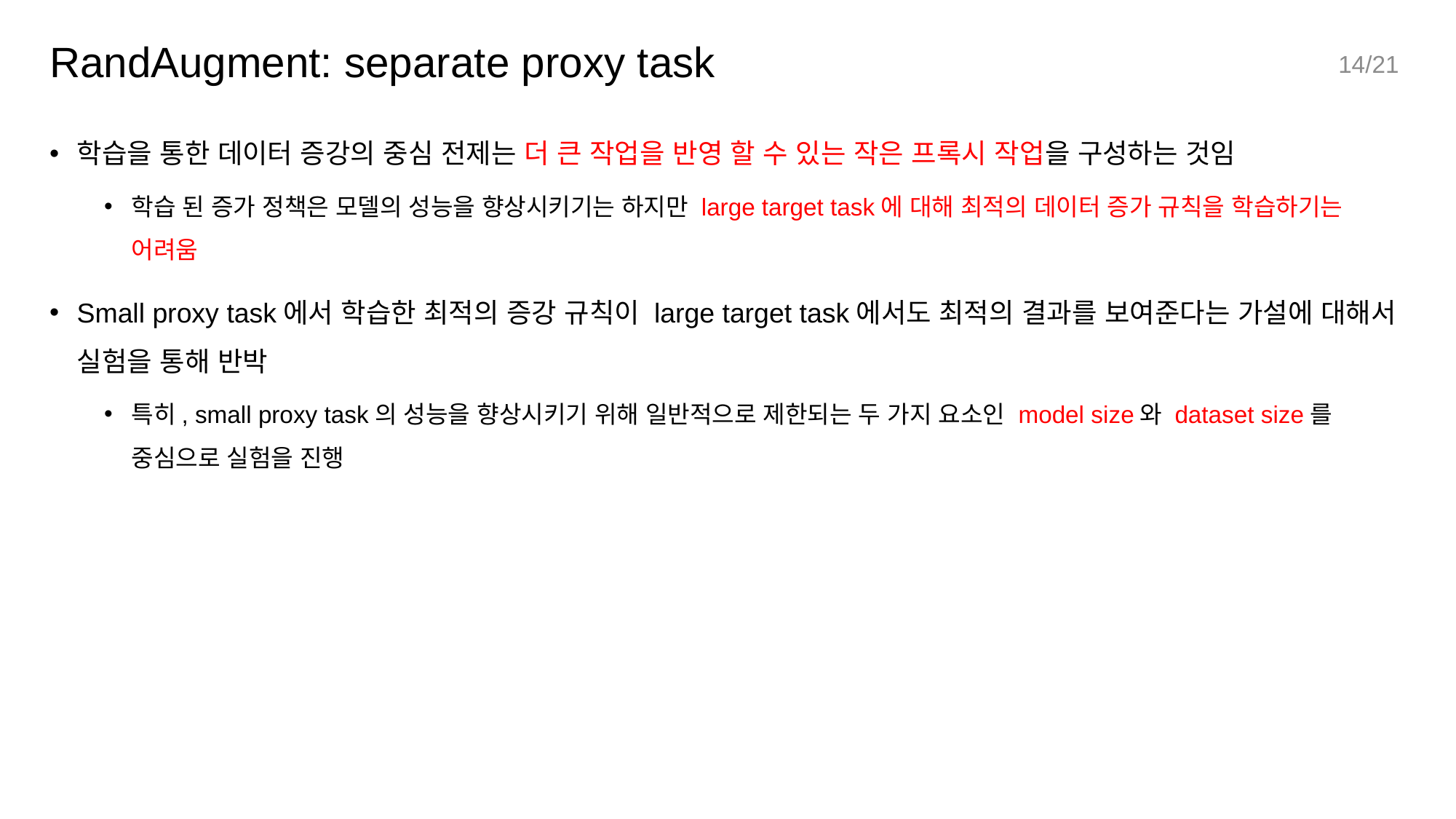

# RandAugment: separate proxy task
14/21
학습을 통한 데이터 증강의 중심 전제는 더 큰 작업을 반영 할 수 있는 작은 프록시 작업을 구성하는 것임
학습 된 증가 정책은 모델의 성능을 향상시키기는 하지만 large target task에 대해 최적의 데이터 증가 규칙을 학습하기는 어려움
Small proxy task에서 학습한 최적의 증강 규칙이 large target task에서도 최적의 결과를 보여준다는 가설에 대해서 실험을 통해 반박
특히, small proxy task의 성능을 향상시키기 위해 일반적으로 제한되는 두 가지 요소인 model size와 dataset size를 중심으로 실험을 진행